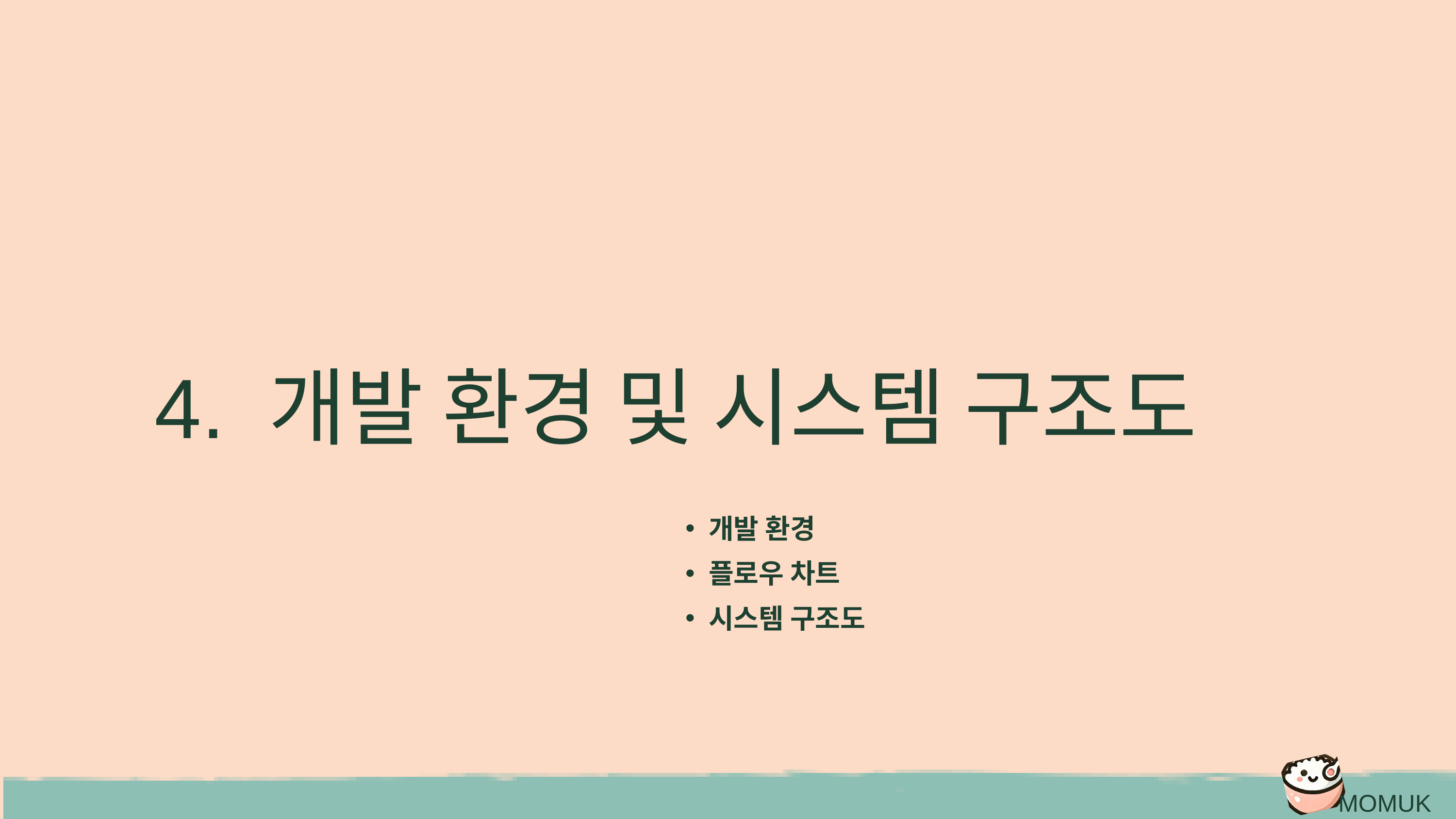

4. 개발 환경 및 시스템 구조도

개발 환경
플로우 차트
시스템 구조도

MOMUK